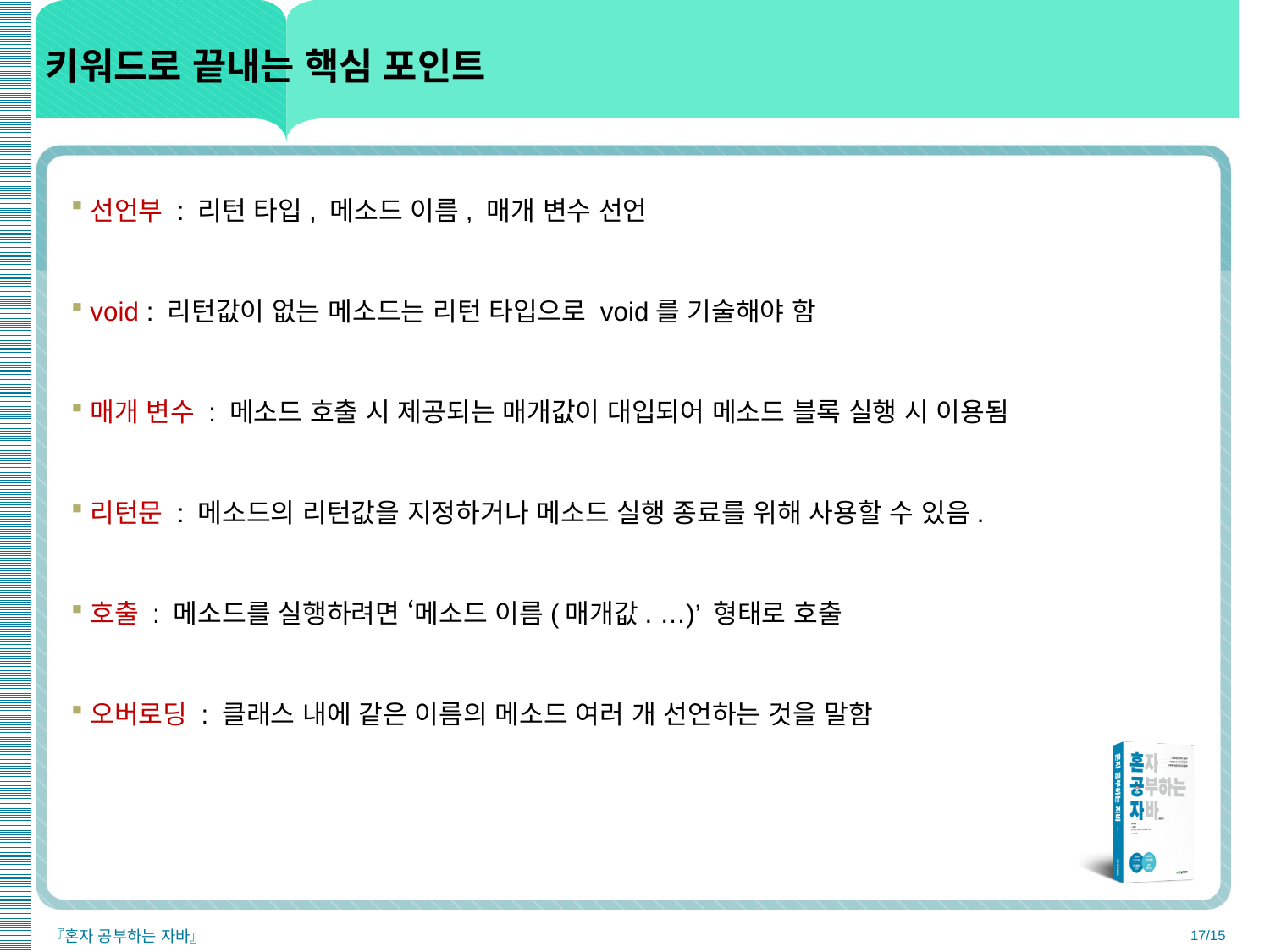

# 키워드로 끝내는 핵심 포인트

선언부 : 리턴 타입, 메소드 이름, 매개 변수 선언

void : 리턴값이 없는 메소드는 리턴 타입으로 void를 기술해야 함

매개 변수 : 메소드 호출 시 제공되는 매개값이 대입되어 메소드 블록 실행 시 이용됨

리턴문 : 메소드의 리턴값을 지정하거나 메소드 실행 종료를 위해 사용할 수 있음.

호출 : 메소드를 실행하려면 ‘메소드 이름(매개값. …)’ 형태로 호출

오버로딩 : 클래스 내에 같은 이름의 메소드 여러 개 선언하는 것을 말함